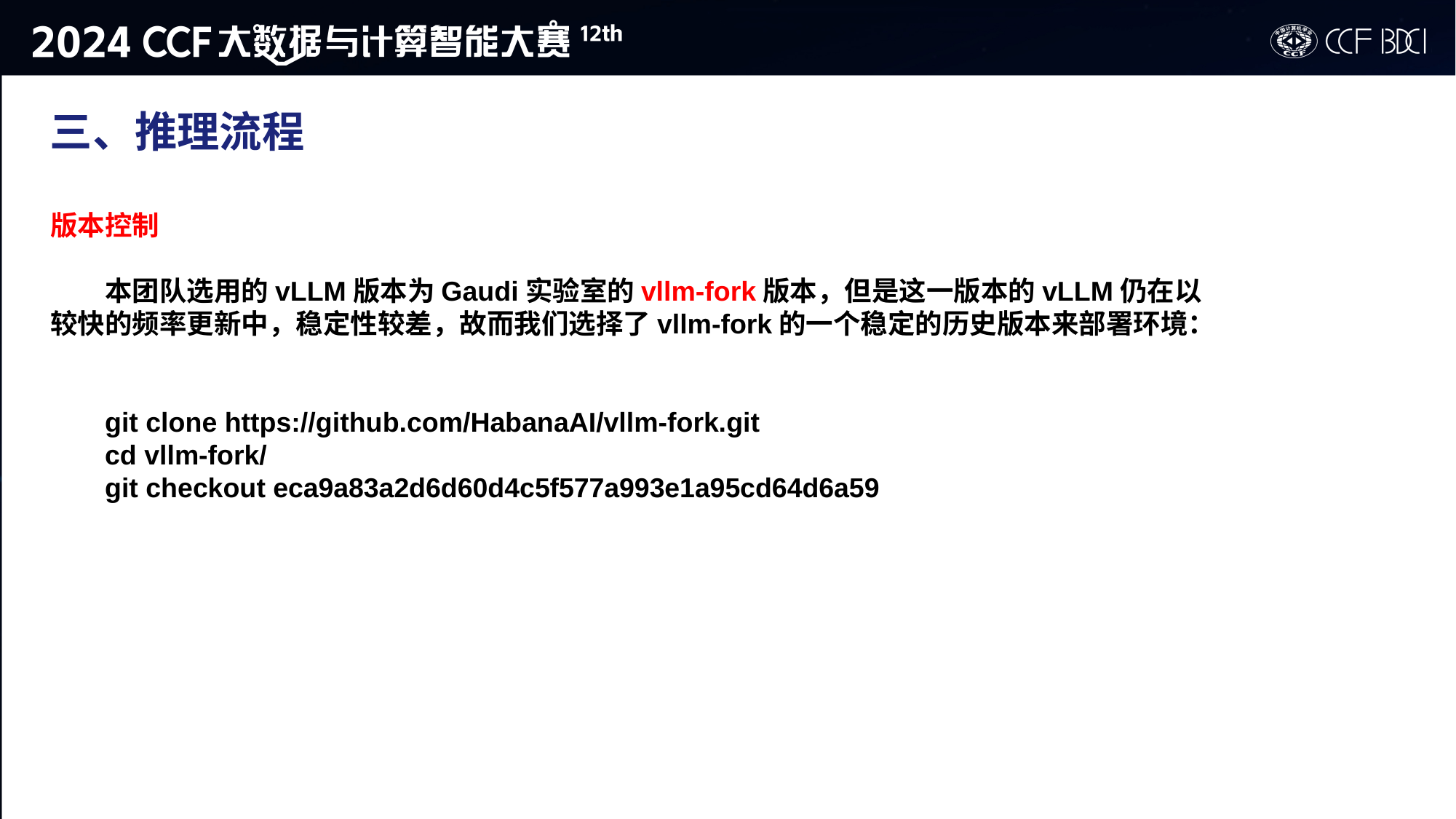

三、推理流程
版本控制

本团队选用的vLLM版本为Gaudi实验室的vllm-fork版本，但是这一版本的vLLM仍在以较快的频率更新中，稳定性较差，故而我们选择了vllm-fork的一个稳定的历史版本来部署环境：

git clone https://github.com/HabanaAI/vllm-fork.git
cd vllm-fork/
git checkout eca9a83a2d6d60d4c5f577a993e1a95cd64d6a59